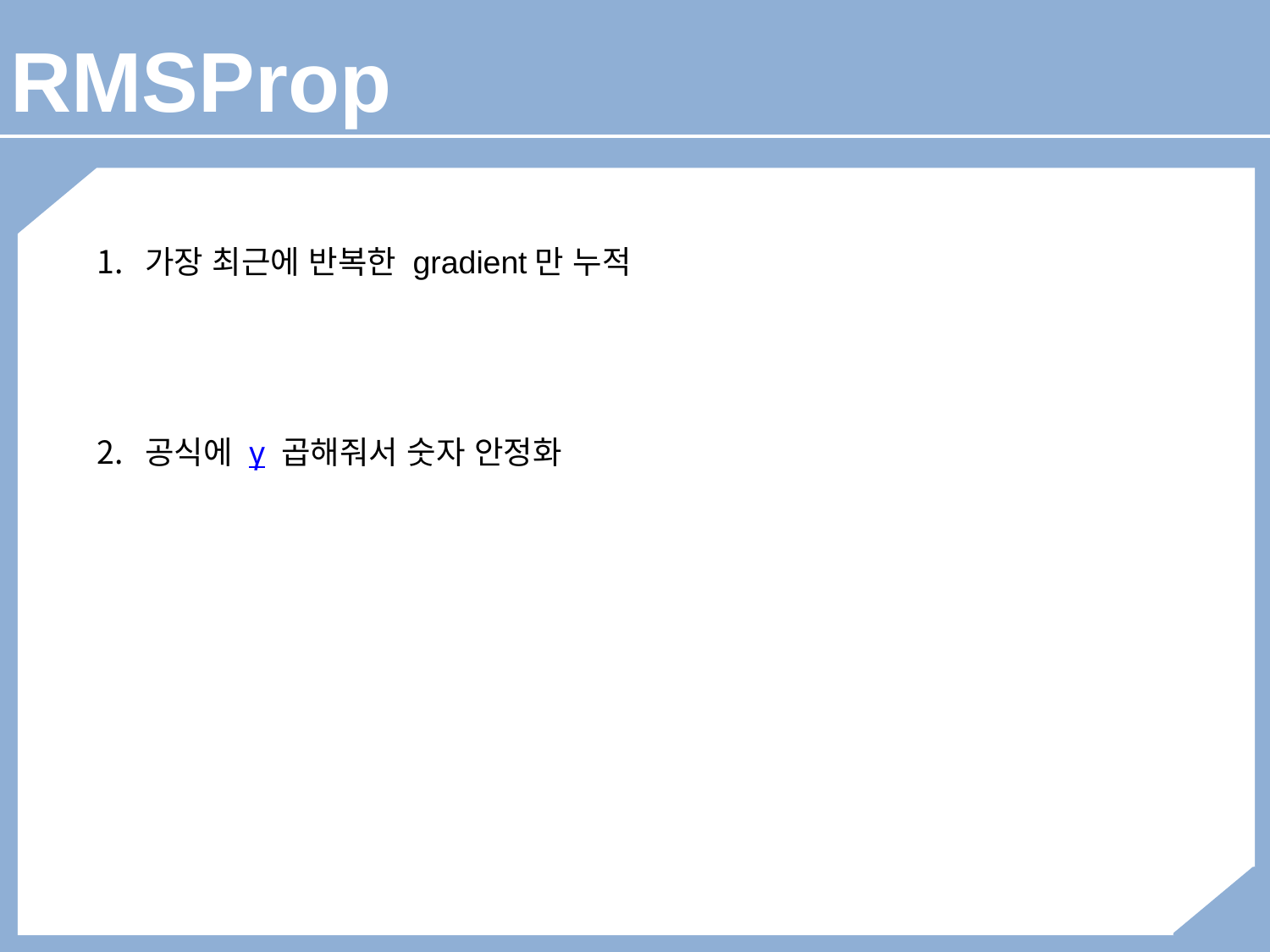

RMSProp

가장 최근에 반복한 gradient만 누적

공식에 γ 곱해줘서 숫자 안정화